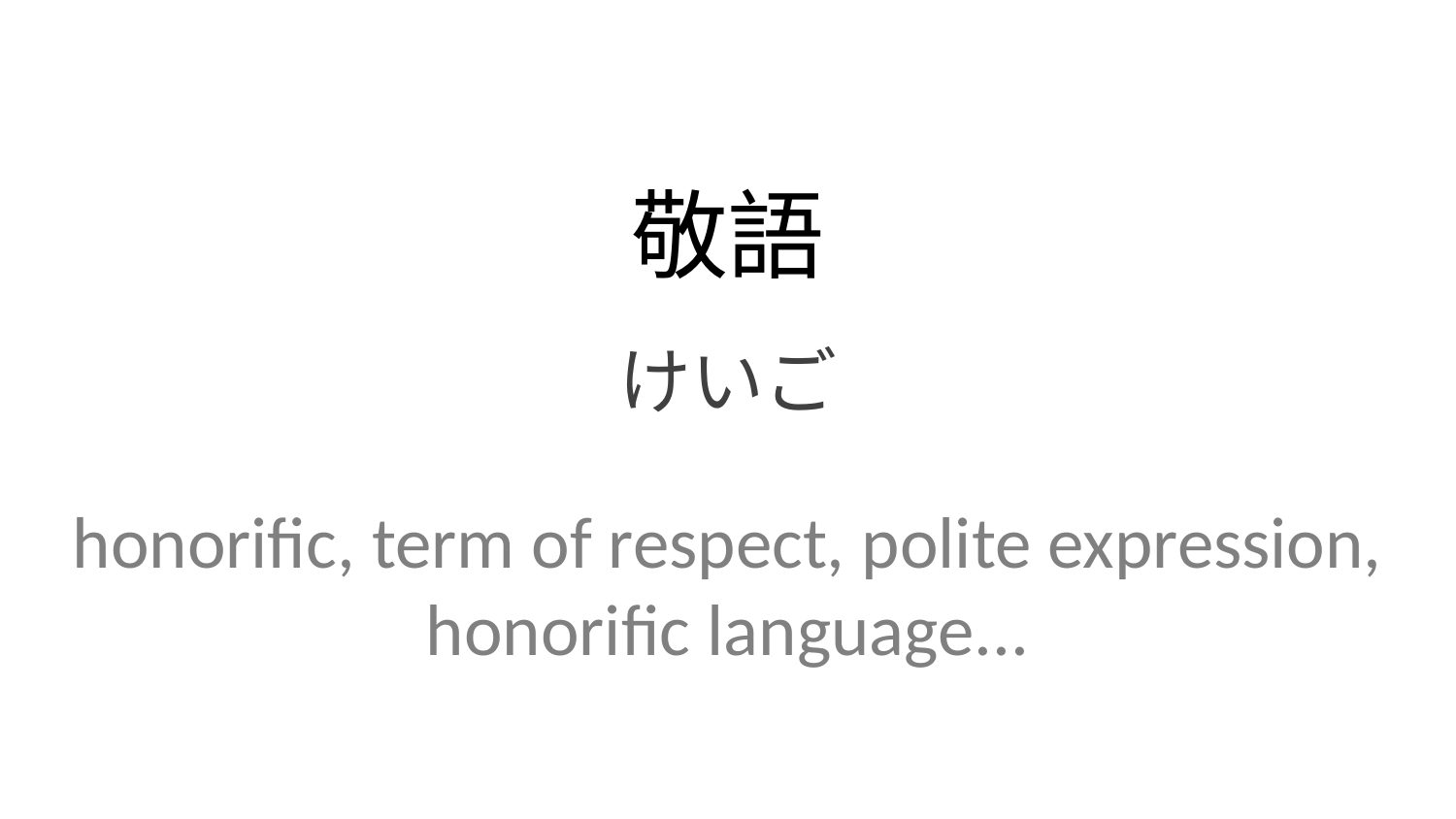

敬語

けいご
honorific, term of respect, polite expression, honorific language...